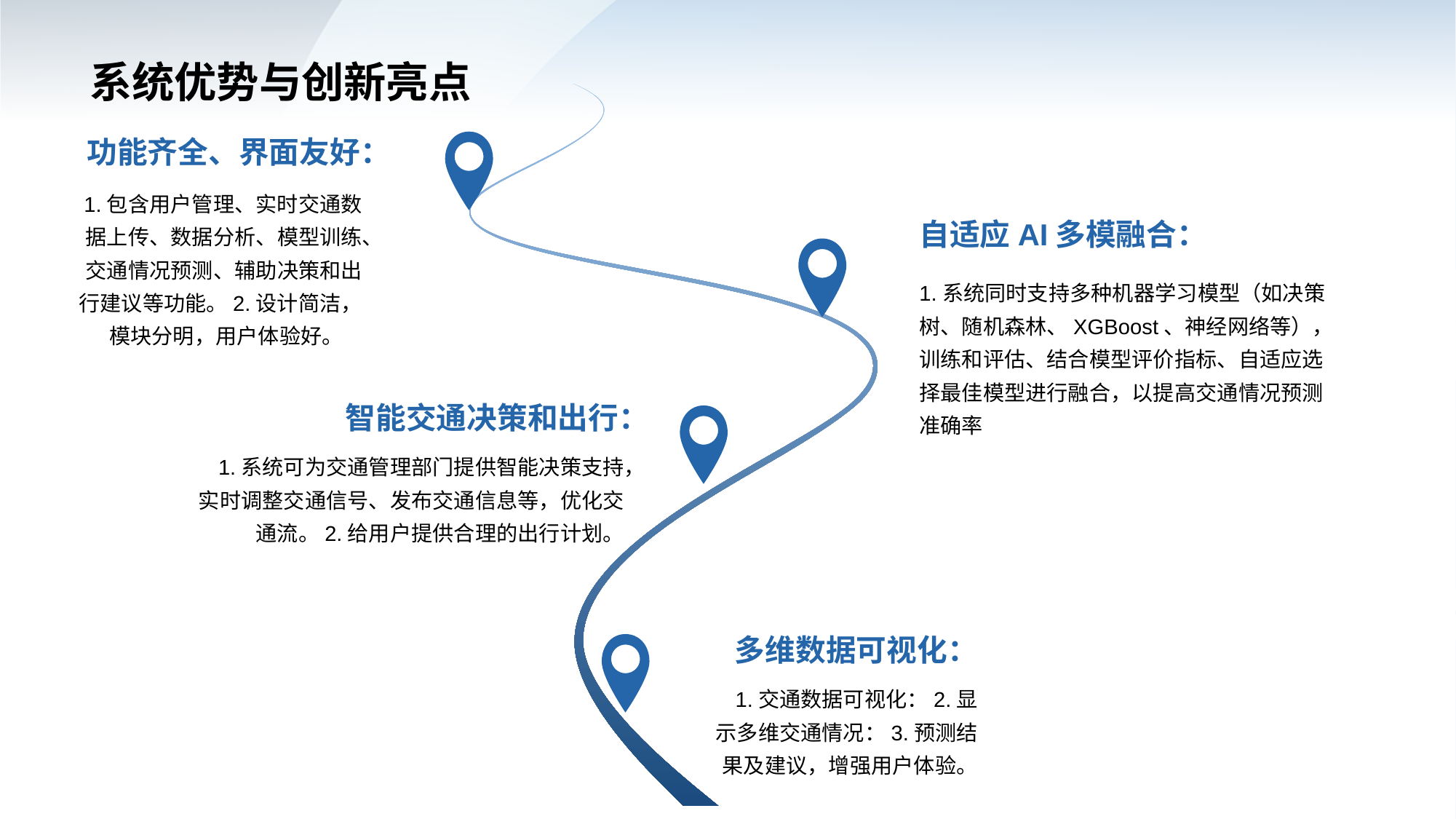

系统优势与创新亮点

功能齐全、界面友好：
1.包含用户管理、实时交通数据上传、数据分析、模型训练、交通情况预测、辅助决策和出行建议等功能。2.设计简洁，模块分明，用户体验好。
自适应AI多模融合：
1.系统同时支持多种机器学习模型（如决策树、随机森林、XGBoost、神经网络等），训练和评估、结合模型评价指标、自适应选择最佳模型进行融合，以提高交通情况预测准确率
智能交通决策和出行：
1.系统可为交通管理部门提供智能决策支持，实时调整交通信号、发布交通信息等，优化交通流。2.给用户提供合理的出行计划。

多维数据可视化：

1.交通数据可视化：2.显示多维交通情况：3.预测结果及建议，增强用户体验。